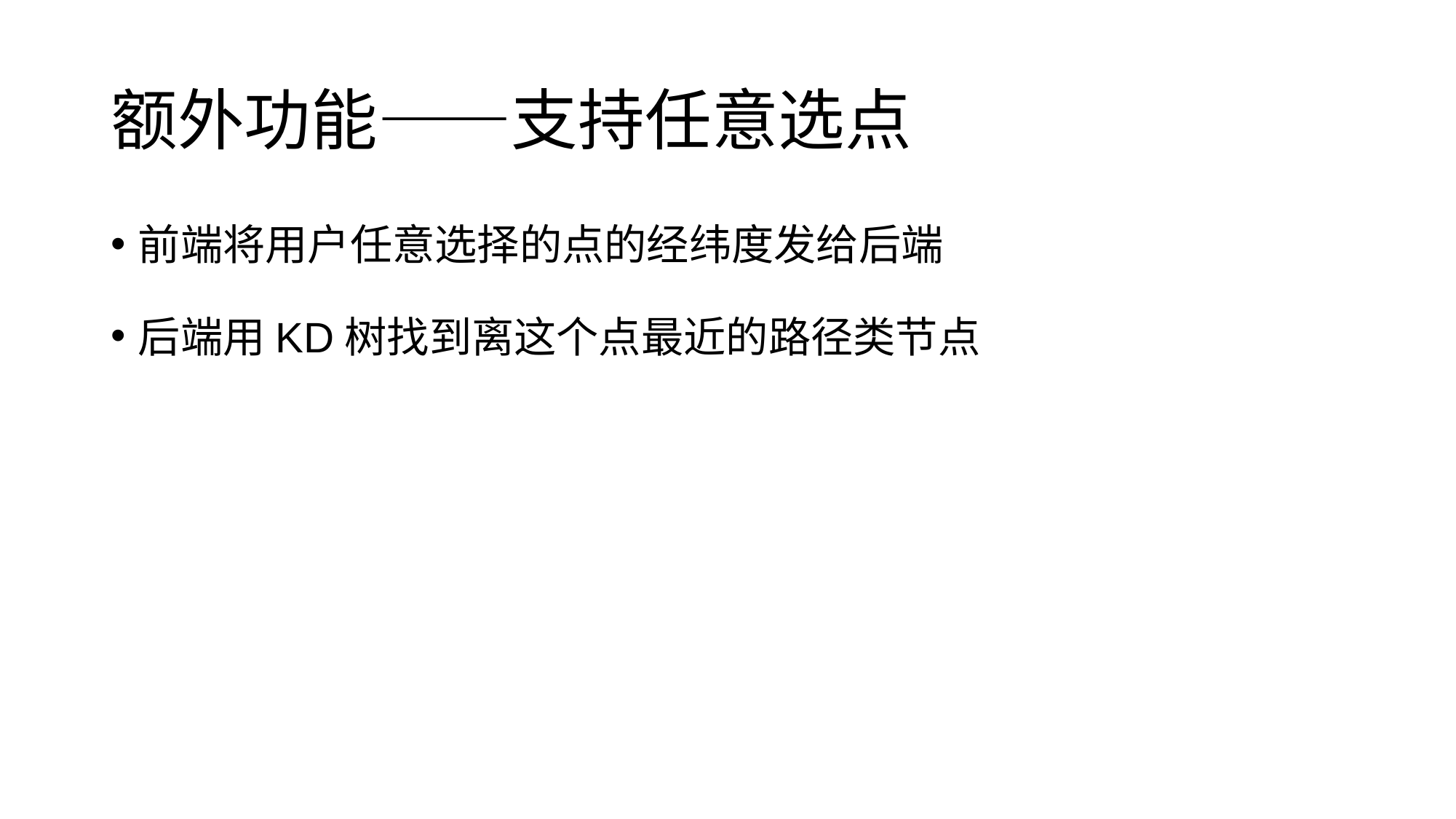

# 额外功能——支持任意选点
前端将用户任意选择的点的经纬度发给后端
后端用KD树找到离这个点最近的路径类节点